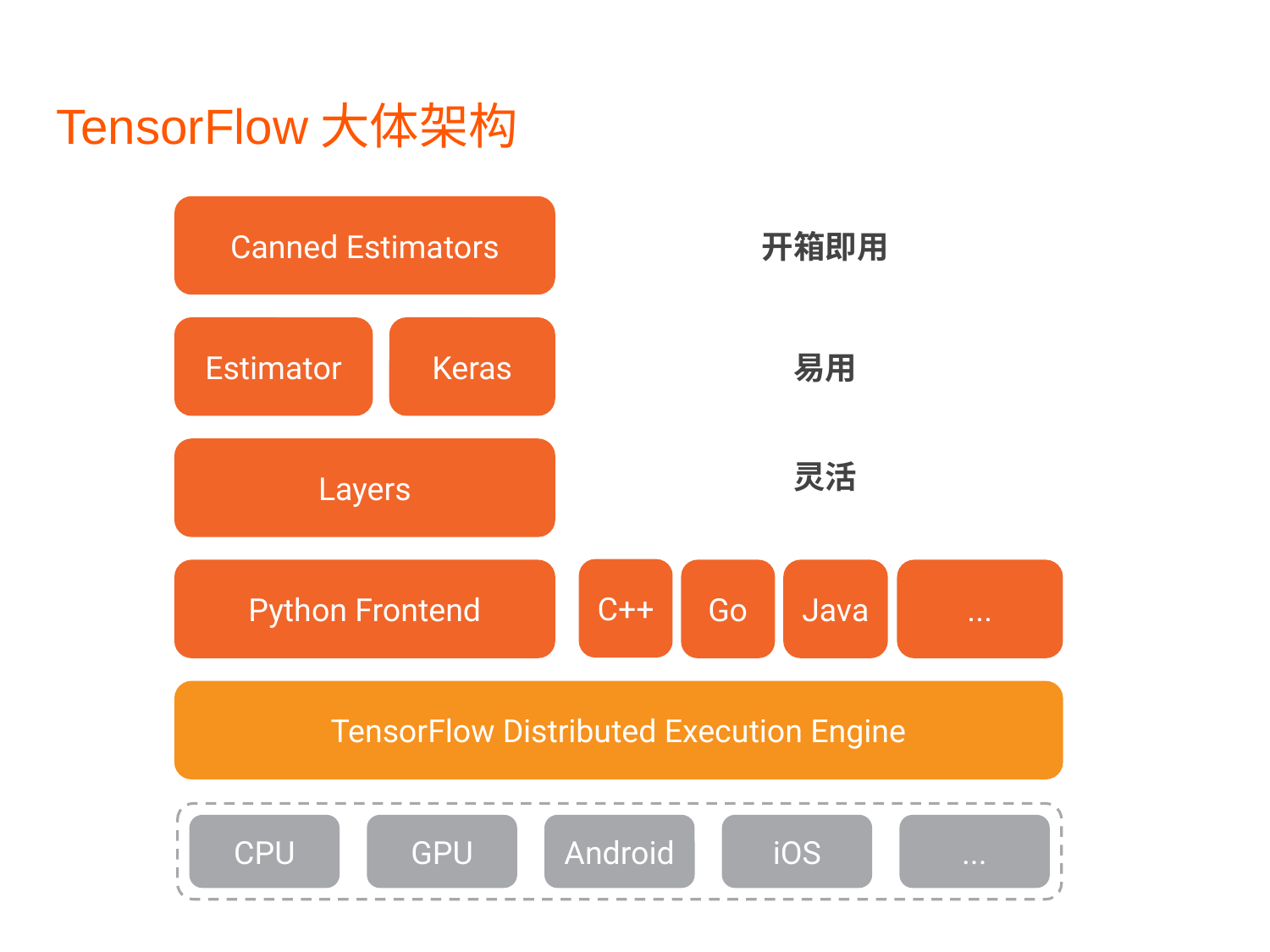

# TensorFlow大体架构
Canned Estimators
开箱即用
Estimator
Keras
易用
灵活
Layers
C++
Go
Java
Python Frontend
...
TensorFlow Distributed Execution Engine

CPU
GPU
Android
iOS
...